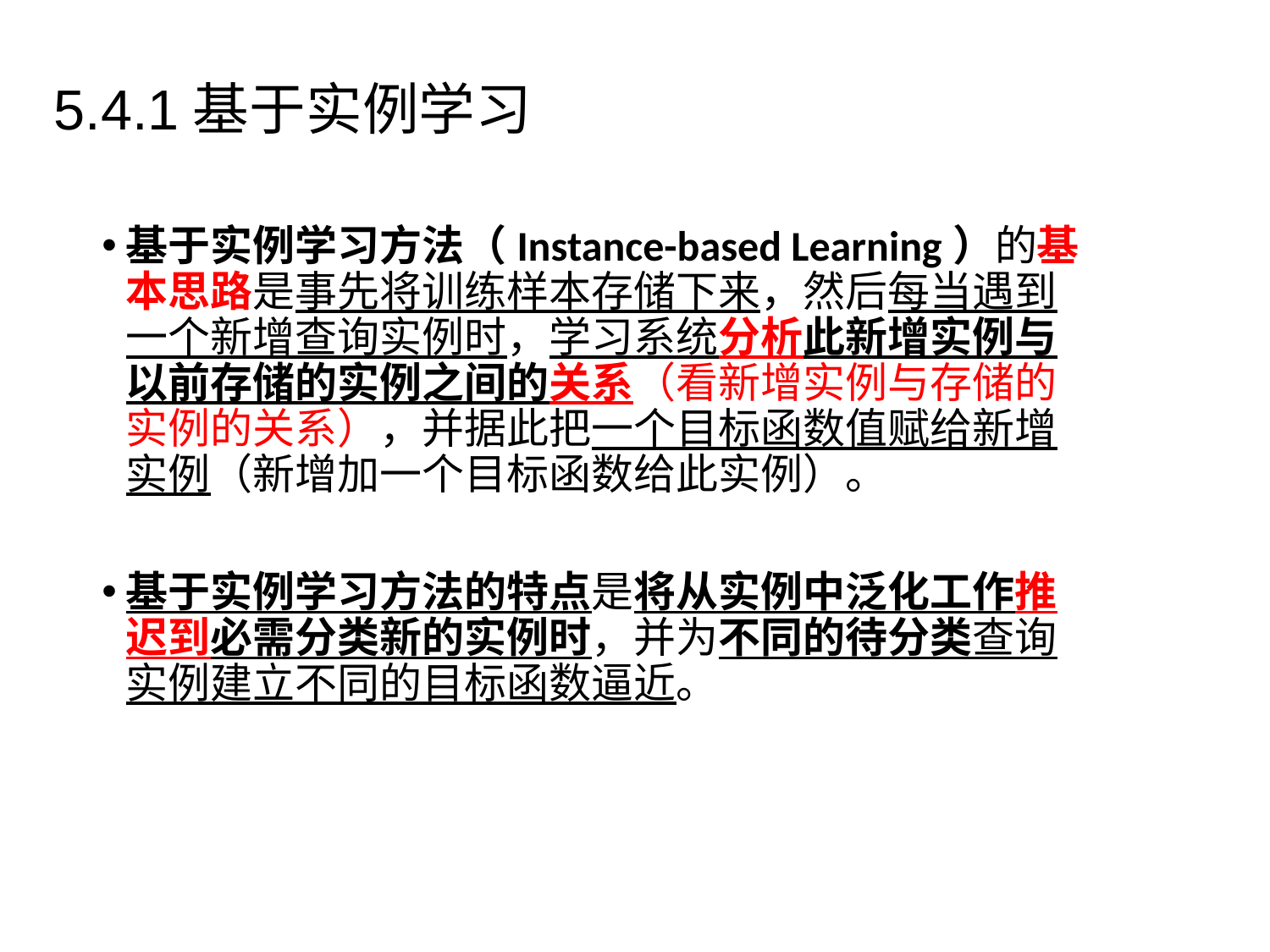

4.4主要类型
# 5.4.1基于实例学习
基于实例学习方法（Instance-based Learning）的基本思路是事先将训练样本存储下来，然后每当遇到一个新增查询实例时，学习系统分析此新增实例与以前存储的实例之间的关系（看新增实例与存储的实例的关系），并据此把一个目标函数值赋给新增实例（新增加一个目标函数给此实例）。

基于实例学习方法的特点是将从实例中泛化工作推迟到必需分类新的实例时，并为不同的待分类查询实例建立不同的目标函数逼近。